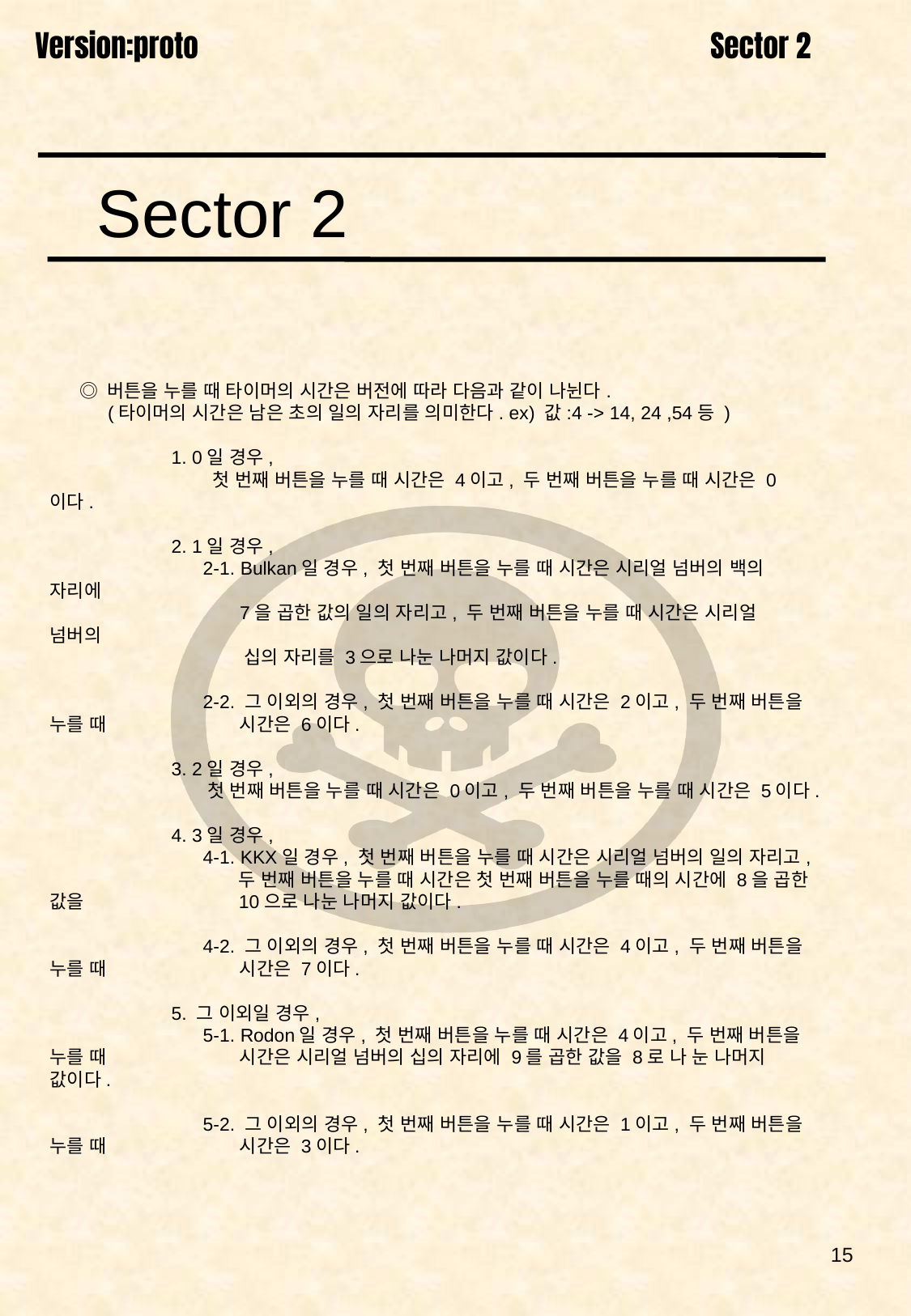

Version:proto
Sector 2
Sector 2
       ◎ 버튼을 누를 때 타이머의 시간은 버전에 따라 다음과 같이 나뉜다.
           (타이머의 시간은 남은 초의 일의 자리를 의미한다. ex) 값:4 -> 14, 24 ,54등 )

	1. 0일 경우,
	       첫 번째 버튼을 누를 때 시간은 4이고, 두 번째 버튼을 누를 때 시간은 0이다.

	2. 1일 경우,
	      2-1. Bulkan일 경우, 첫 번째 버튼을 누를 때 시간은 시리얼 넘버의 백의 자리에
	             7을 곱한 값의 일의 자리고, 두 번째 버튼을 누를 때 시간은 시리얼 넘버의
	             십의 자리를 3으로 나눈 나머지 값이다.

	      2-2. 그 이외의 경우, 첫 번째 버튼을 누를 때 시간은 2이고, 두 번째 버튼을 누를 때 	             시간은 6이다.

	3. 2일 경우,
	      첫 번째 버튼을 누를 때 시간은 0이고, 두 번째 버튼을 누를 때 시간은 5이다.

	4. 3일 경우,
	      4-1. KKX일 경우, 첫 번째 버튼을 누를 때 시간은 시리얼 넘버의 일의 자리고,
	            두 번째 버튼을 누를 때 시간은 첫 번째 버튼을 누를 때의 시간에 8을 곱한 값을 	            10으로 나눈 나머지 값이다.

	      4-2. 그 이외의 경우, 첫 번째 버튼을 누를 때 시간은 4이고, 두 번째 버튼을 누를 때 	             시간은 7이다.

	5. 그 이외일 경우,
	      5-1. Rodon일 경우, 첫 번째 버튼을 누를 때 시간은 4이고, 두 번째 버튼을 누를 때 	             시간은 시리얼 넘버의 십의 자리에 9를 곱한 값을 8로 나 눈 나머지 값이다.

	      5-2. 그 이외의 경우, 첫 번째 버튼을 누를 때 시간은 1이고, 두 번째 버튼을 누를 때 	             시간은 3이다.

15